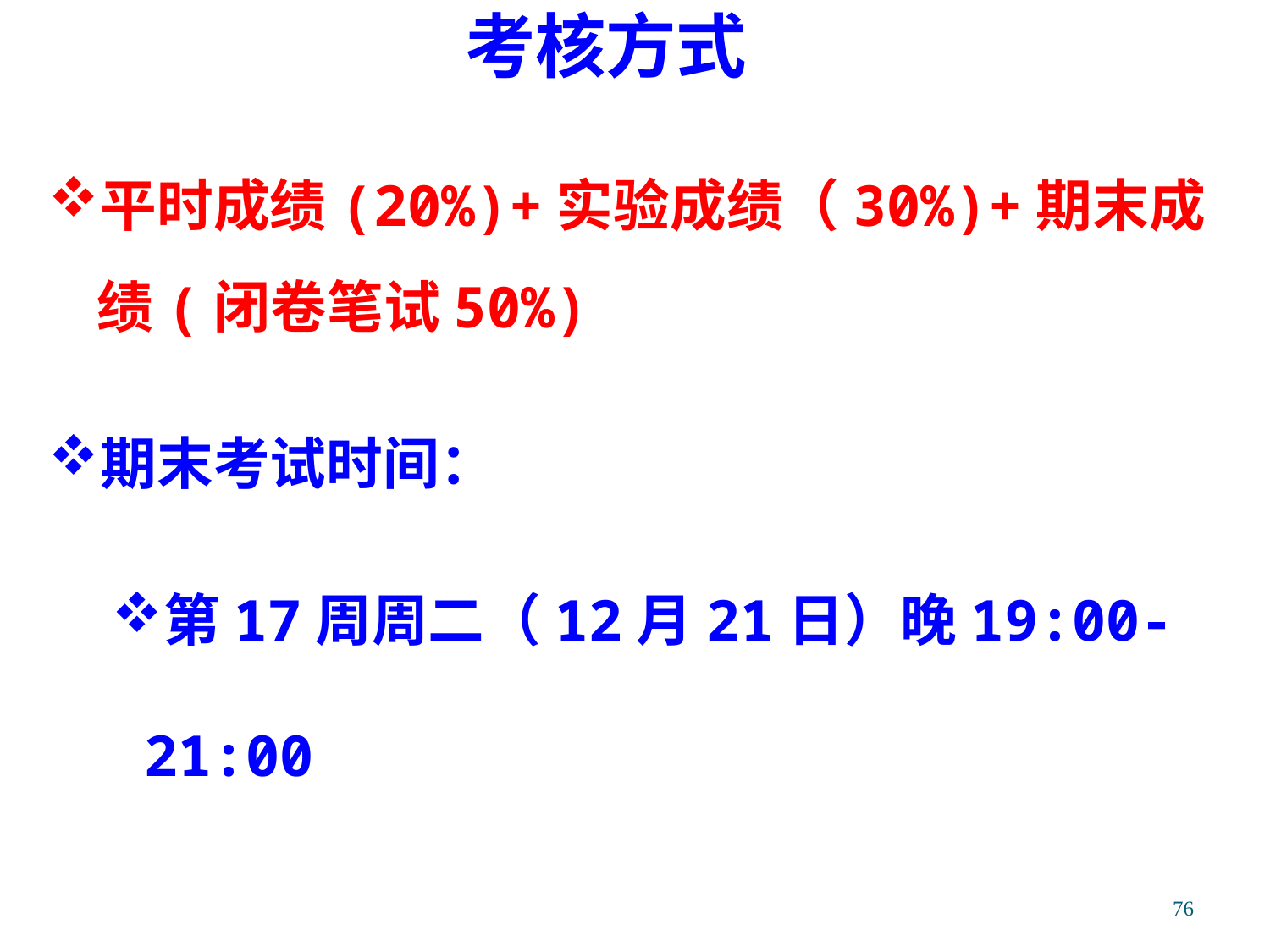

# 考核方式
平时成绩(20%)+实验成绩（30%)+期末成绩(闭卷笔试50%)
期末考试时间：
第17周周二（12月21日）晚19:00-21:00
76